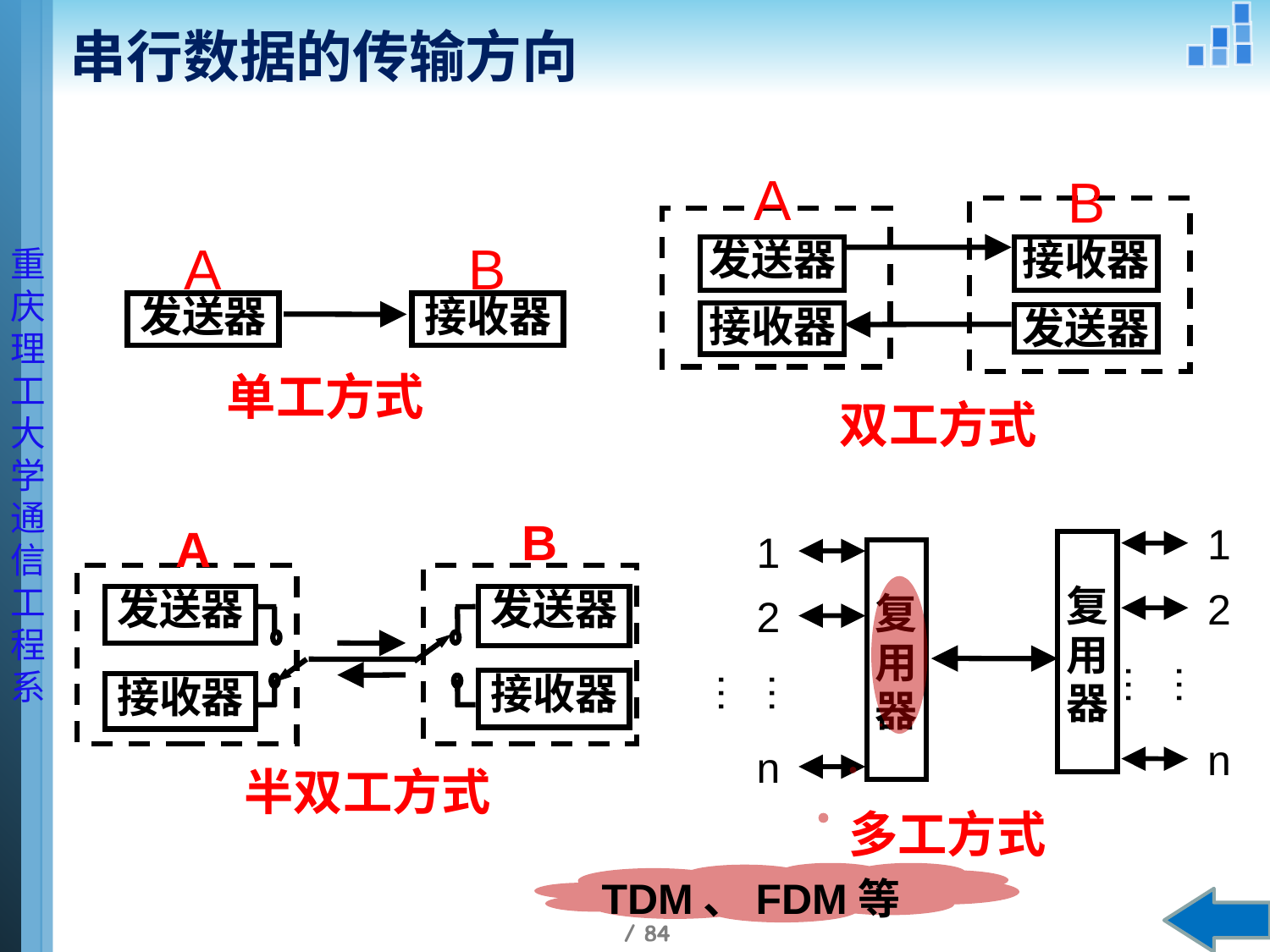

# 串行数据的传输方向
A
B

发送器
接收器
A
B

发送器
接收器
接收器
发送器

单工方式
双工方式
B
1
A
1

复
用
器

复
用
器

2
发送器
发送器
2

……
……

接收器
接收器

n
n

半双工方式

多工方式
TDM、FDM等

58
/ 84